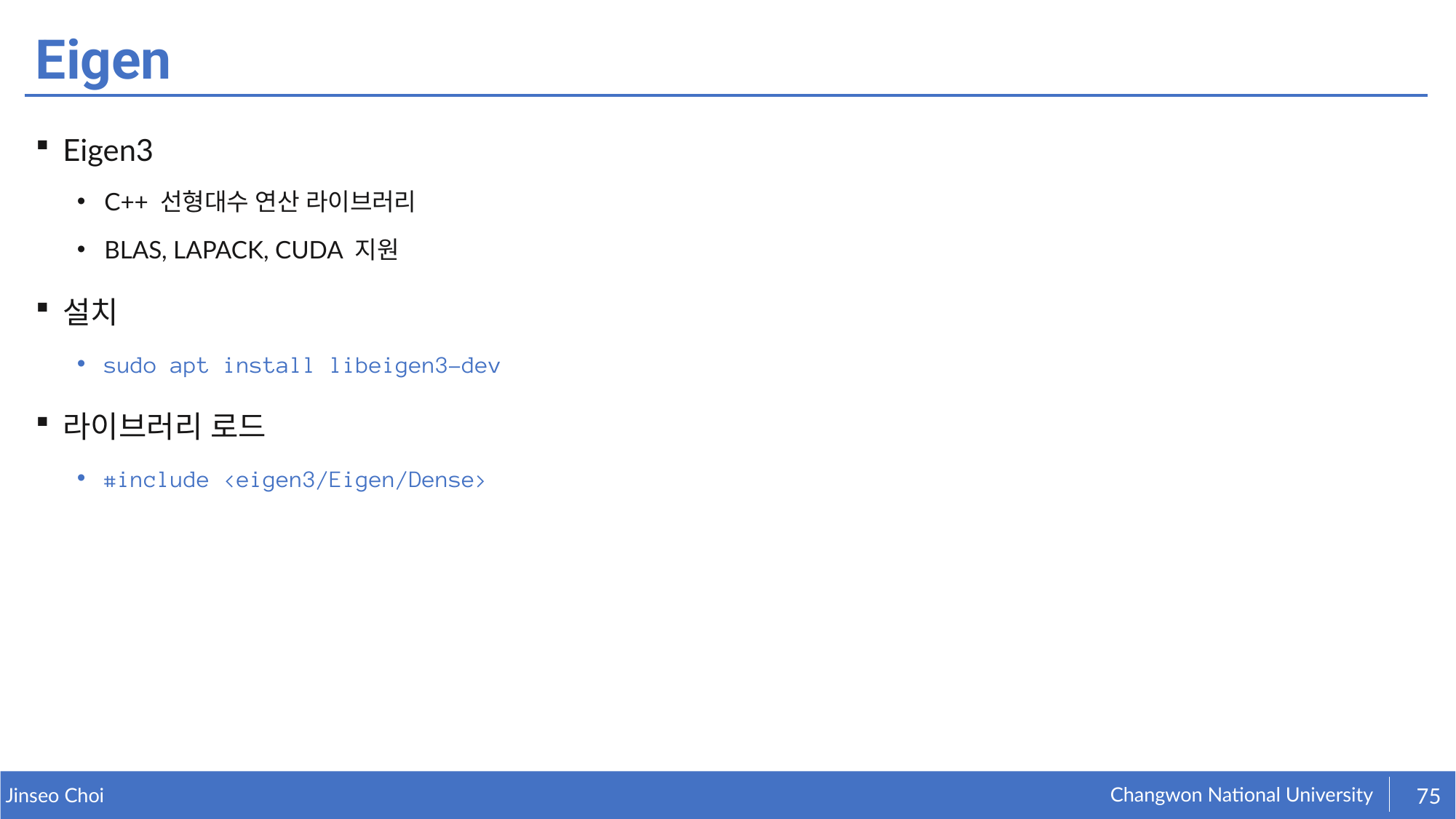

# Eigen
Eigen3
C++ 선형대수 연산 라이브러리
BLAS, LAPACK, CUDA 지원
설치
sudo apt install libeigen3-dev
라이브러리 로드
#include <eigen3/Eigen/Dense>

75